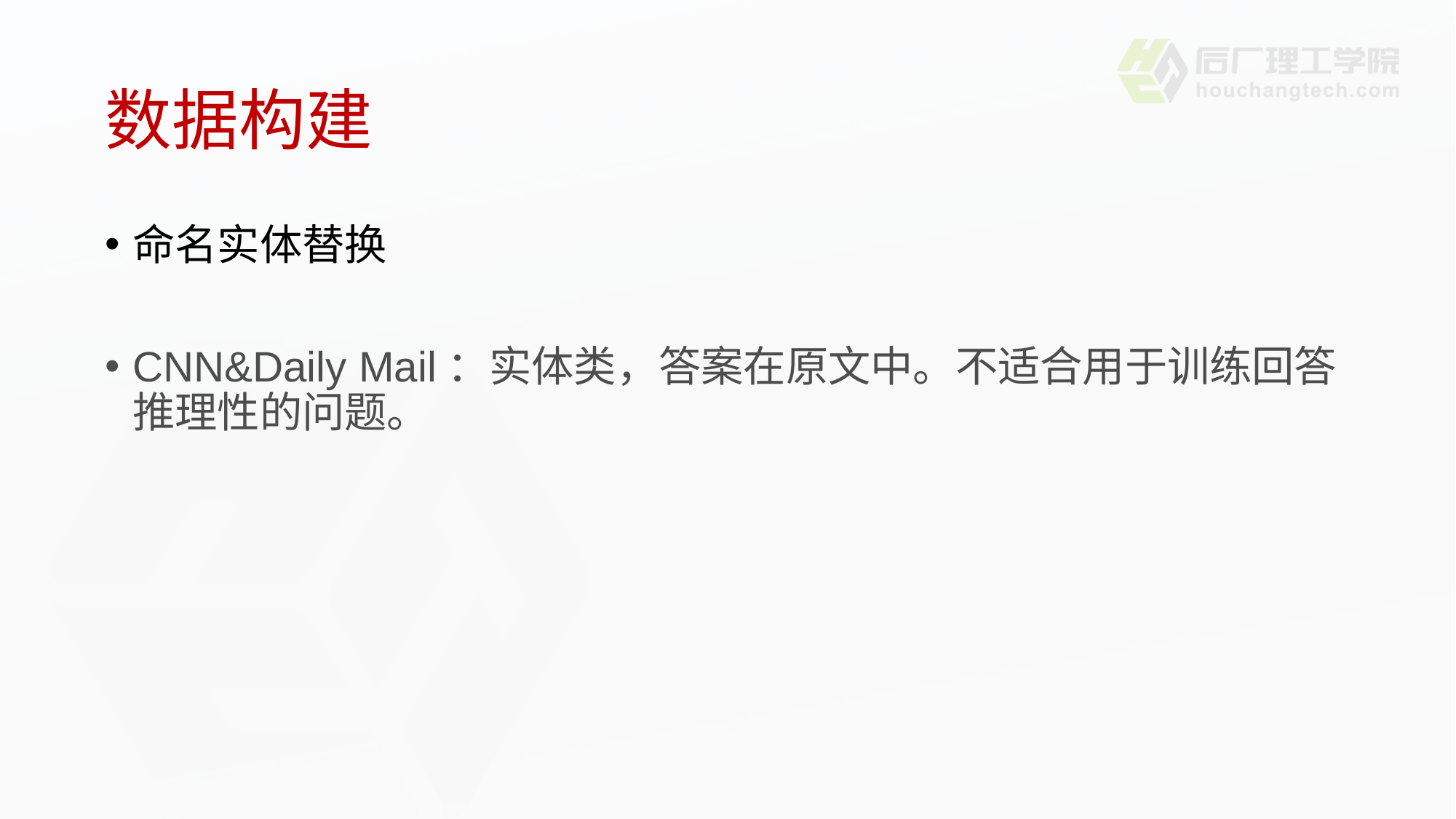

# 数据构建
命名实体替换

CNN&Daily Mail：实体类，答案在原文中。不适合用于训练回答推理性的问题。